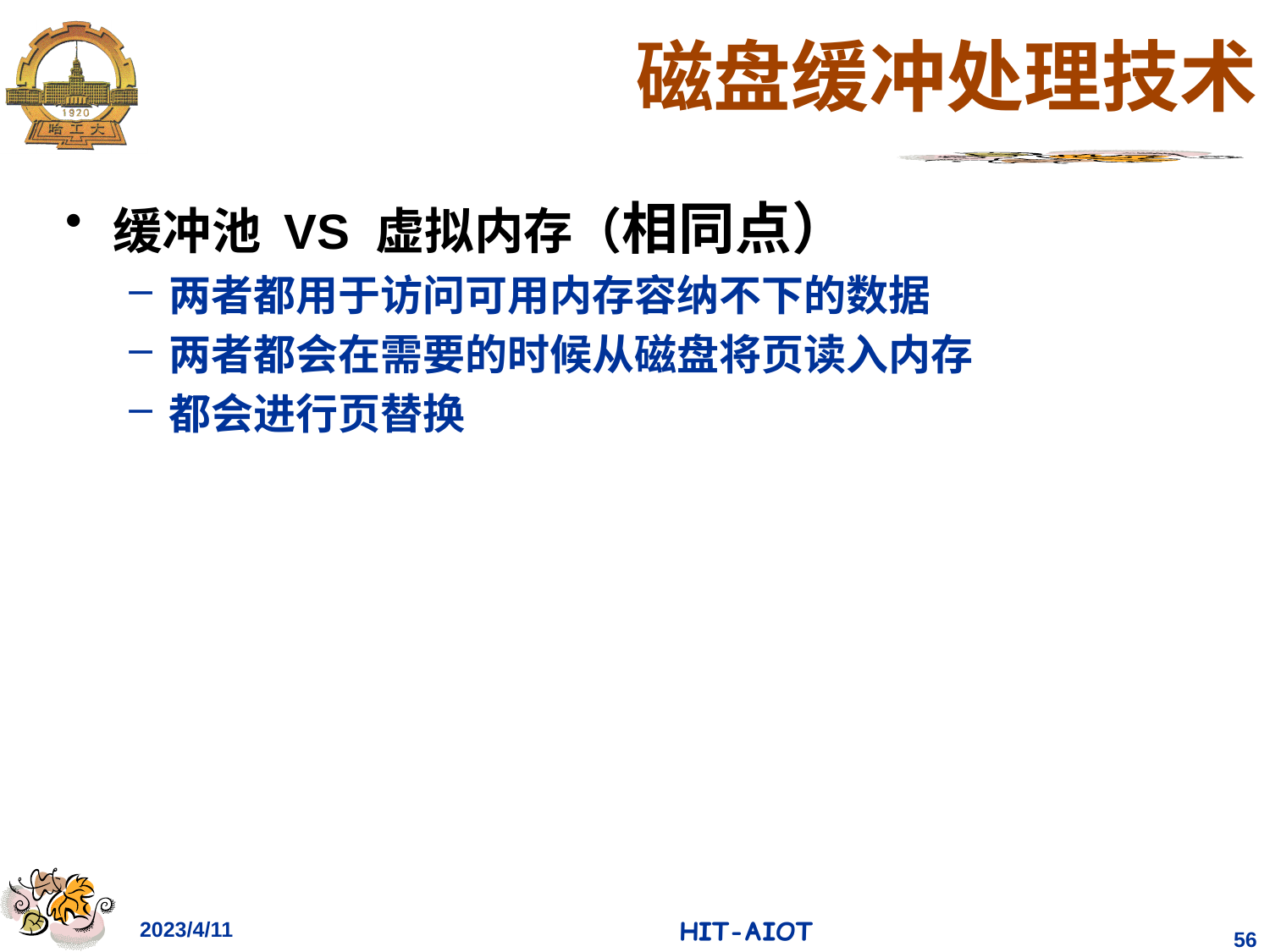

# 磁盘缓冲处理技术
缓冲池 VS 虚拟内存（相同点）
两者都用于访问可用内存容纳不下的数据
两者都会在需要的时候从磁盘将页读入内存
都会进行页替换
2023/4/11
HIT-AIOT
56